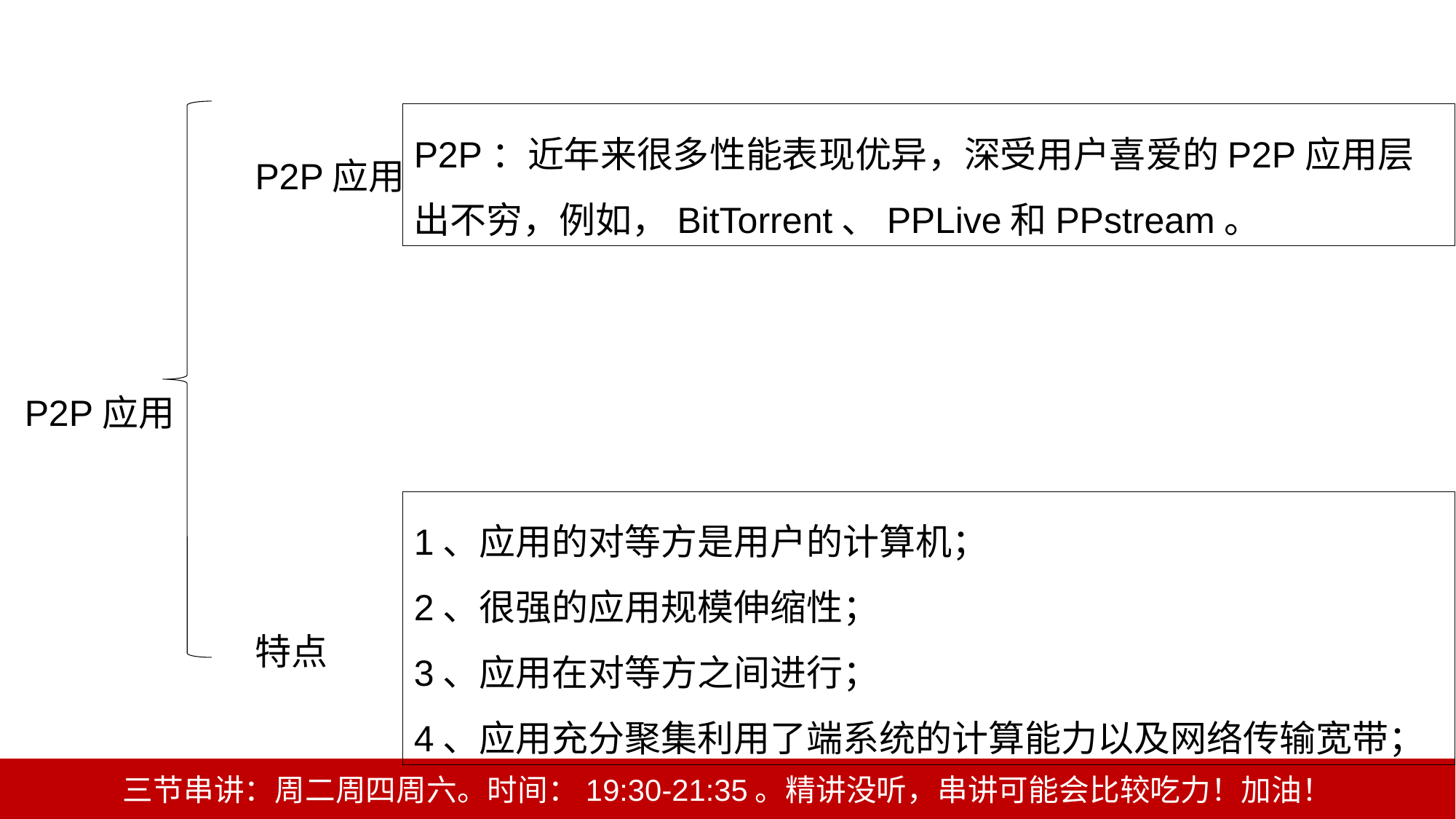

P2P应用
P2P：近年来很多性能表现优异，深受用户喜爱的P2P应用层出不穷，例如，BitTorrent、PPLive和PPstream。
P2P应用
1、应用的对等方是用户的计算机；
2、很强的应用规模伸缩性；
3、应用在对等方之间进行；
4、应用充分聚集利用了端系统的计算能力以及网络传输宽带；
特点